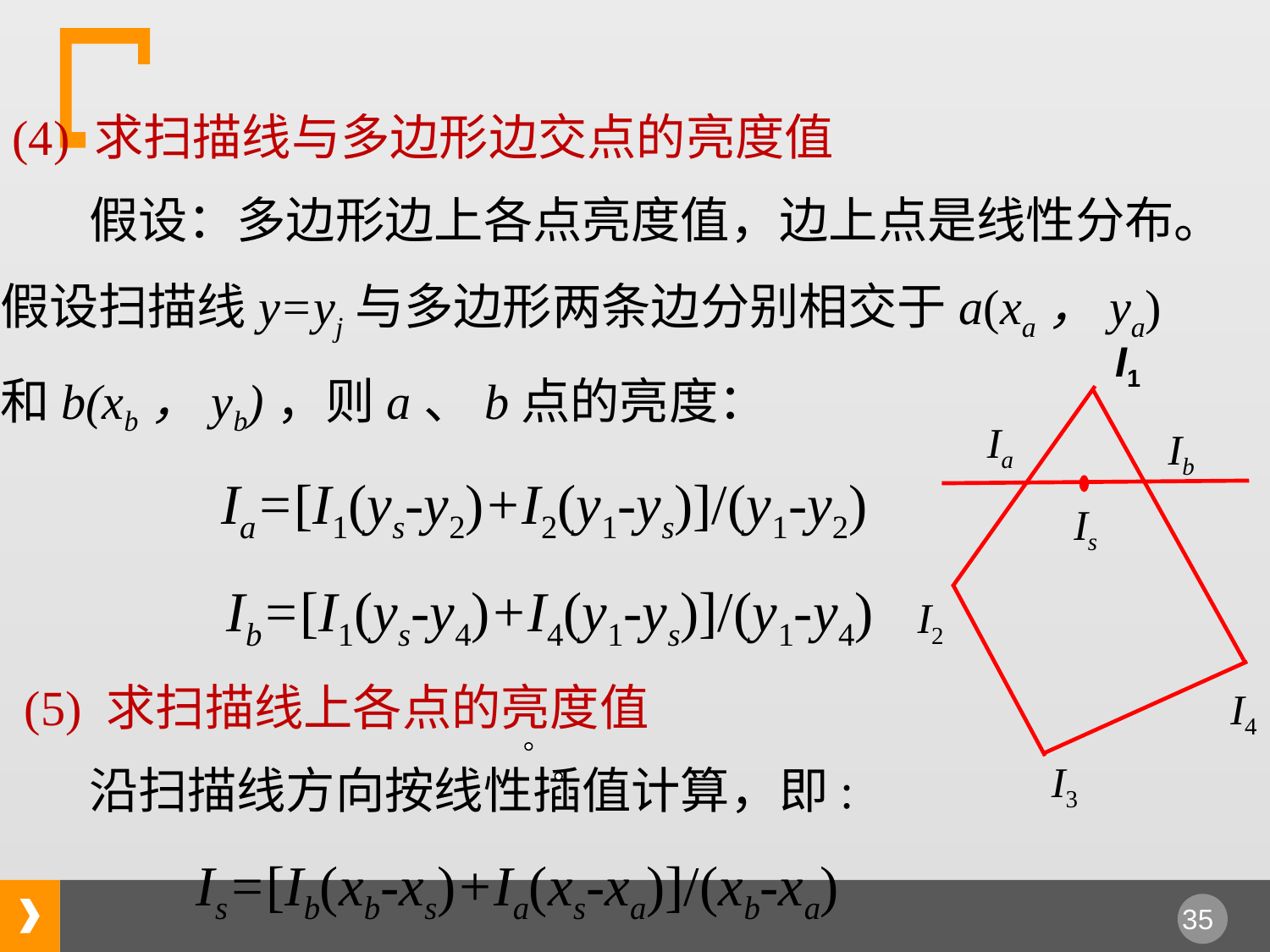

(4) 求扫描线与多边形边交点的亮度值
       假设：多边形边上各点亮度值，边上点是线性分布。
假设扫描线y=yj与多边形两条边分别相交于a(xa，ya)和b(xb，yb)，则a、b点的亮度：
                  Ia=[I1(ys-y2)+I2(y1-ys)]/(y1-y2)
                Ib=[I1(ys-y4)+I4(y1-ys)]/(y1-y4)
  (5) 求扫描线上各点的亮度值
       沿扫描线方向按线性插值计算，即:
                Is=[Ib(xb-xs)+Ia(xs-xa)]/(xb-xa)
I1

Ia
Ib

Is

I2

I4

I3